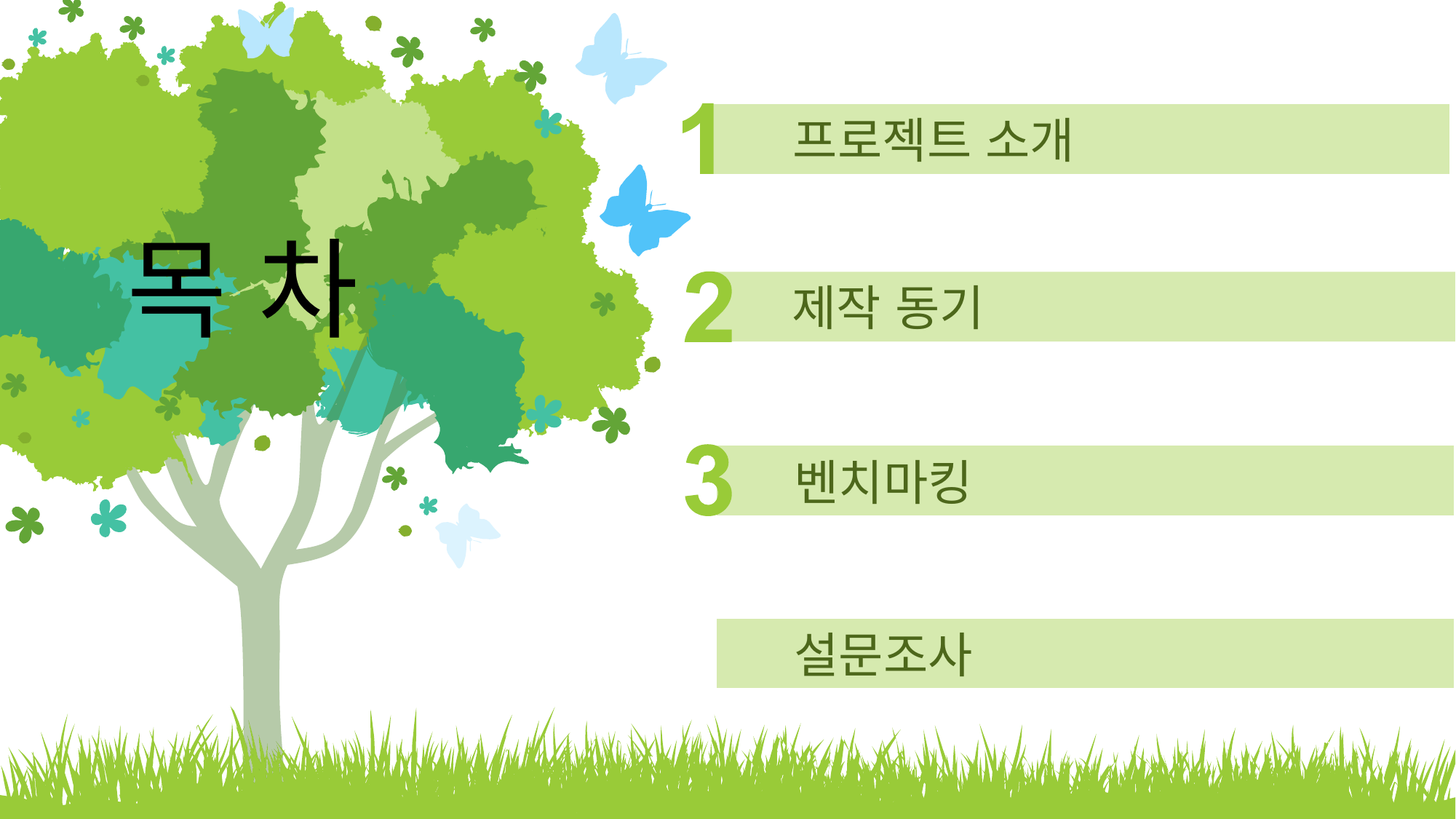

프로젝트 소개

목 차

제작 동기

벤치마킹

설문조사